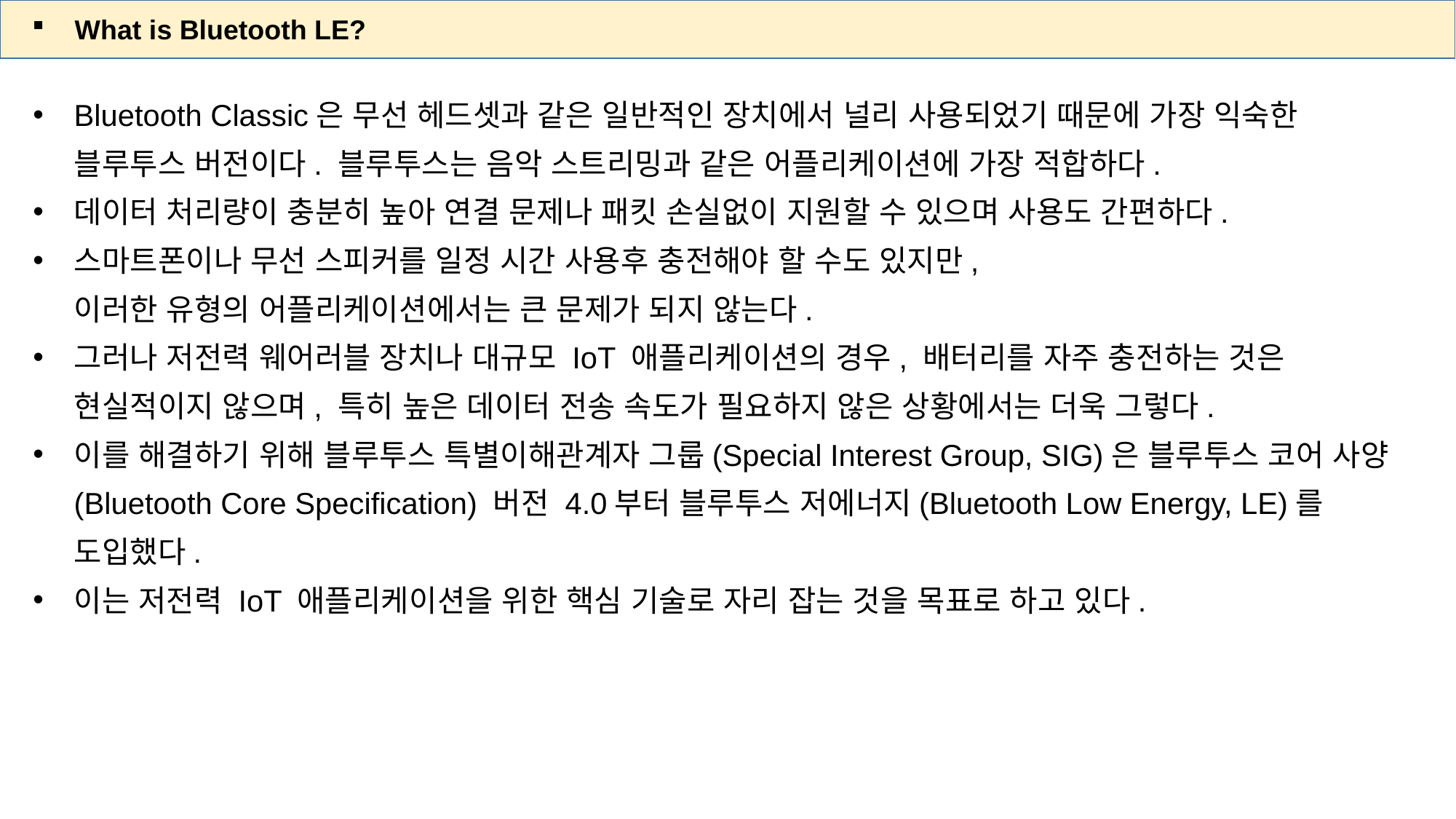

What is Bluetooth LE?
Bluetooth Classic은 무선 헤드셋과 같은 일반적인 장치에서 널리 사용되었기 때문에 가장 익숙한 블루투스 버전이다. 블루투스는 음악 스트리밍과 같은 어플리케이션에 가장 적합하다.
데이터 처리량이 충분히 높아 연결 문제나 패킷 손실없이 지원할 수 있으며 사용도 간편하다.
스마트폰이나 무선 스피커를 일정 시간 사용후 충전해야 할 수도 있지만,
이러한 유형의 어플리케이션에서는 큰 문제가 되지 않는다.
그러나 저전력 웨어러블 장치나 대규모 IoT 애플리케이션의 경우, 배터리를 자주 충전하는 것은 현실적이지 않으며, 특히 높은 데이터 전송 속도가 필요하지 않은 상황에서는 더욱 그렇다.
이를 해결하기 위해 블루투스 특별이해관계자 그룹(Special Interest Group, SIG)은 블루투스 코어 사양(Bluetooth Core Specification) 버전 4.0부터 블루투스 저에너지(Bluetooth Low Energy, LE)를 도입했다.
이는 저전력 IoT 애플리케이션을 위한 핵심 기술로 자리 잡는 것을 목표로 하고 있다.